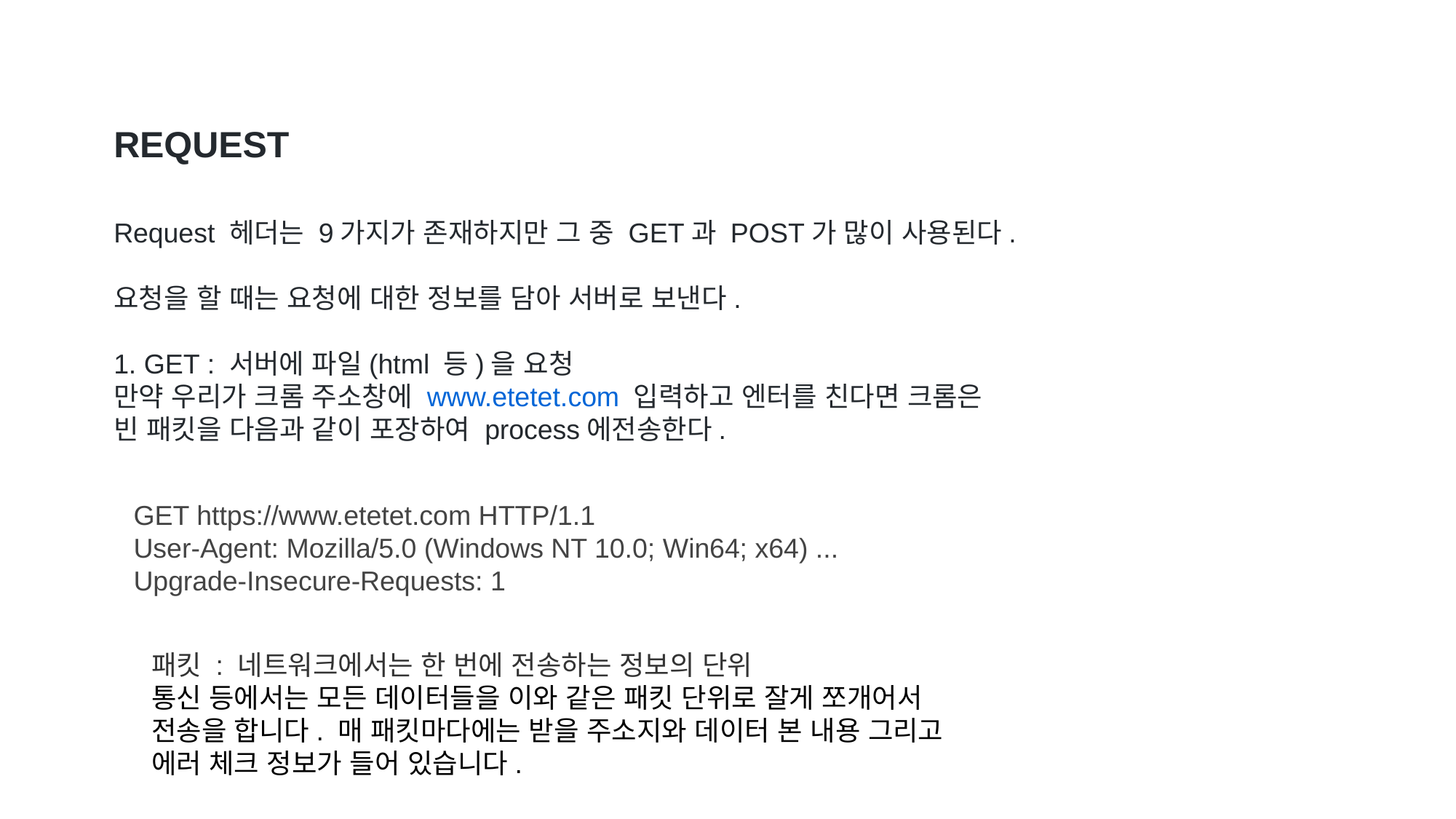

REQUEST

Request 헤더는 9가지가 존재하지만 그 중 GET과 POST가 많이 사용된다.

요청을 할 때는 요청에 대한 정보를 담아 서버로 보낸다.

1. GET : 서버에 파일(html 등)을 요청
만약 우리가 크롬 주소창에 www.etetet.com 입력하고 엔터를 친다면 크롬은
빈 패킷을 다음과 같이 포장하여 process에전송한다.
GET https://www.etetet.com HTTP/1.1
User-Agent: Mozilla/5.0 (Windows NT 10.0; Win64; x64) ...
Upgrade-Insecure-Requests: 1
패킷 : 네트워크에서는 한 번에 전송하는 정보의 단위
통신 등에서는 모든 데이터들을 이와 같은 패킷 단위로 잘게 쪼개어서
전송을 합니다. 매 패킷마다에는 받을 주소지와 데이터 본 내용 그리고 
에러 체크 정보가 들어 있습니다.